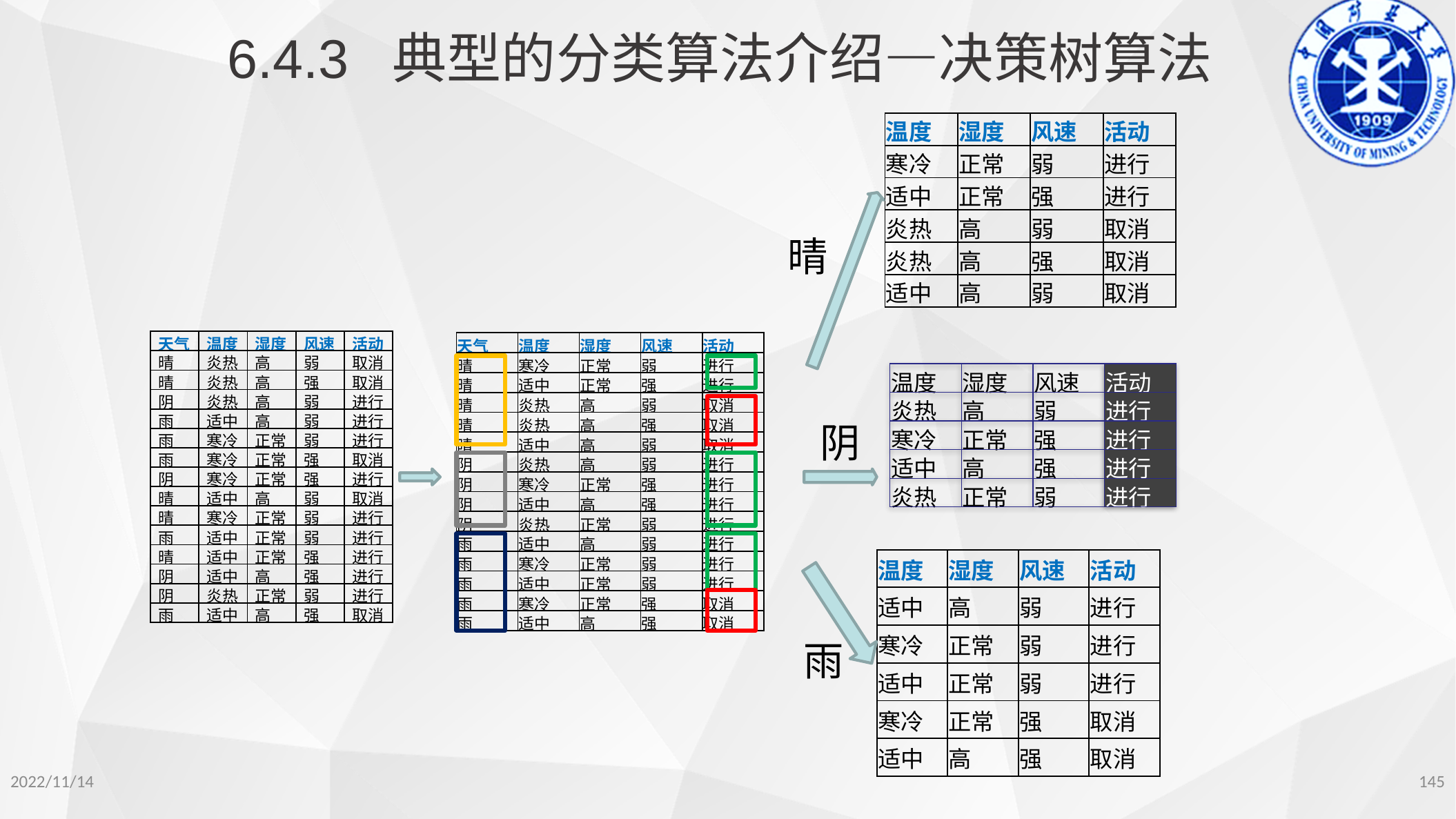

6.4.3  典型的分类算法介绍—决策树算法
| 温度 | 湿度 | 风速 | 活动 |
| --- | --- | --- | --- |
| 寒冷 | 正常 | 弱 | 进行 |
| 适中 | 正常 | 强 | 进行 |
| 炎热 | 高 | 弱 | 取消 |
| 炎热 | 高 | 强 | 取消 |
| 适中 | 高 | 弱 | 取消 |
晴

| 天气 | 温度 | 湿度 | 风速 | 活动 |
| --- | --- | --- | --- | --- |
| 晴 | 炎热 | 高 | 弱 | 取消 |
| 晴 | 炎热 | 高 | 强 | 取消 |
| 阴 | 炎热 | 高 | 弱 | 进行 |
| 雨 | 适中 | 高 | 弱 | 进行 |
| 雨 | 寒冷 | 正常 | 弱 | 进行 |
| 雨 | 寒冷 | 正常 | 强 | 取消 |
| 阴 | 寒冷 | 正常 | 强 | 进行 |
| 晴 | 适中 | 高 | 弱 | 取消 |
| 晴 | 寒冷 | 正常 | 弱 | 进行 |
| 雨 | 适中 | 正常 | 弱 | 进行 |
| 晴 | 适中 | 正常 | 强 | 进行 |
| 阴 | 适中 | 高 | 强 | 进行 |
| 阴 | 炎热 | 正常 | 弱 | 进行 |
| 雨 | 适中 | 高 | 强 | 取消 |
| 天气 | 温度 | 湿度 | 风速 | 活动 |
| --- | --- | --- | --- | --- |
| 晴 | 寒冷 | 正常 | 弱 | 进行 |
| 晴 | 适中 | 正常 | 强 | 进行 |
| 晴 | 炎热 | 高 | 弱 | 取消 |
| 晴 | 炎热 | 高 | 强 | 取消 |
| 晴 | 适中 | 高 | 弱 | 取消 |
| 阴 | 炎热 | 高 | 弱 | 进行 |
| 阴 | 寒冷 | 正常 | 强 | 进行 |
| 阴 | 适中 | 高 | 强 | 进行 |
| 阴 | 炎热 | 正常 | 弱 | 进行 |
| 雨 | 适中 | 高 | 弱 | 进行 |
| 雨 | 寒冷 | 正常 | 弱 | 进行 |
| 雨 | 适中 | 正常 | 弱 | 进行 |
| 雨 | 寒冷 | 正常 | 强 | 取消 |
| 雨 | 适中 | 高 | 强 | 取消 |

| 温度 | 湿度 | 风速 | 活动 |
| --- | --- | --- | --- |
| 炎热 | 高 | 弱 | 进行 |
| 寒冷 | 正常 | 强 | 进行 |
| 适中 | 高 | 强 | 进行 |
| 炎热 | 正常 | 弱 | 进行 |

阴

| 温度 | 湿度 | 风速 | 活动 |
| --- | --- | --- | --- |
| 适中 | 高 | 弱 | 进行 |
| 寒冷 | 正常 | 弱 | 进行 |
| 适中 | 正常 | 弱 | 进行 |
| 寒冷 | 正常 | 强 | 取消 |
| 适中 | 高 | 强 | 取消 |

雨
145
2022/11/14